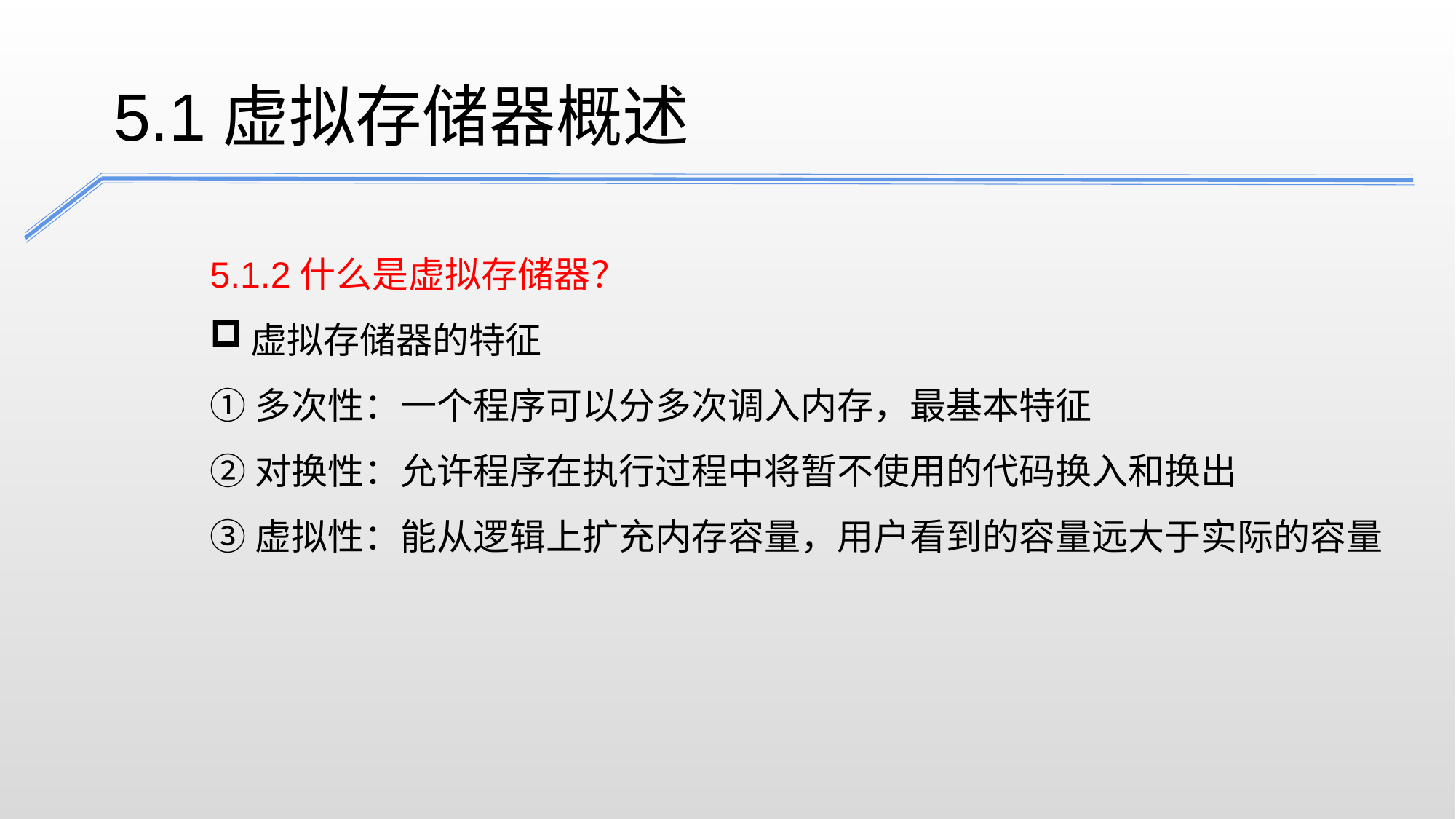

5.1虚拟存储器概述

5.1.2什么是虚拟存储器？
虚拟存储器的特征
①多次性：一个程序可以分多次调入内存，最基本特征
②对换性：允许程序在执行过程中将暂不使用的代码换入和换出
③虚拟性：能从逻辑上扩充内存容量，用户看到的容量远大于实际的容量